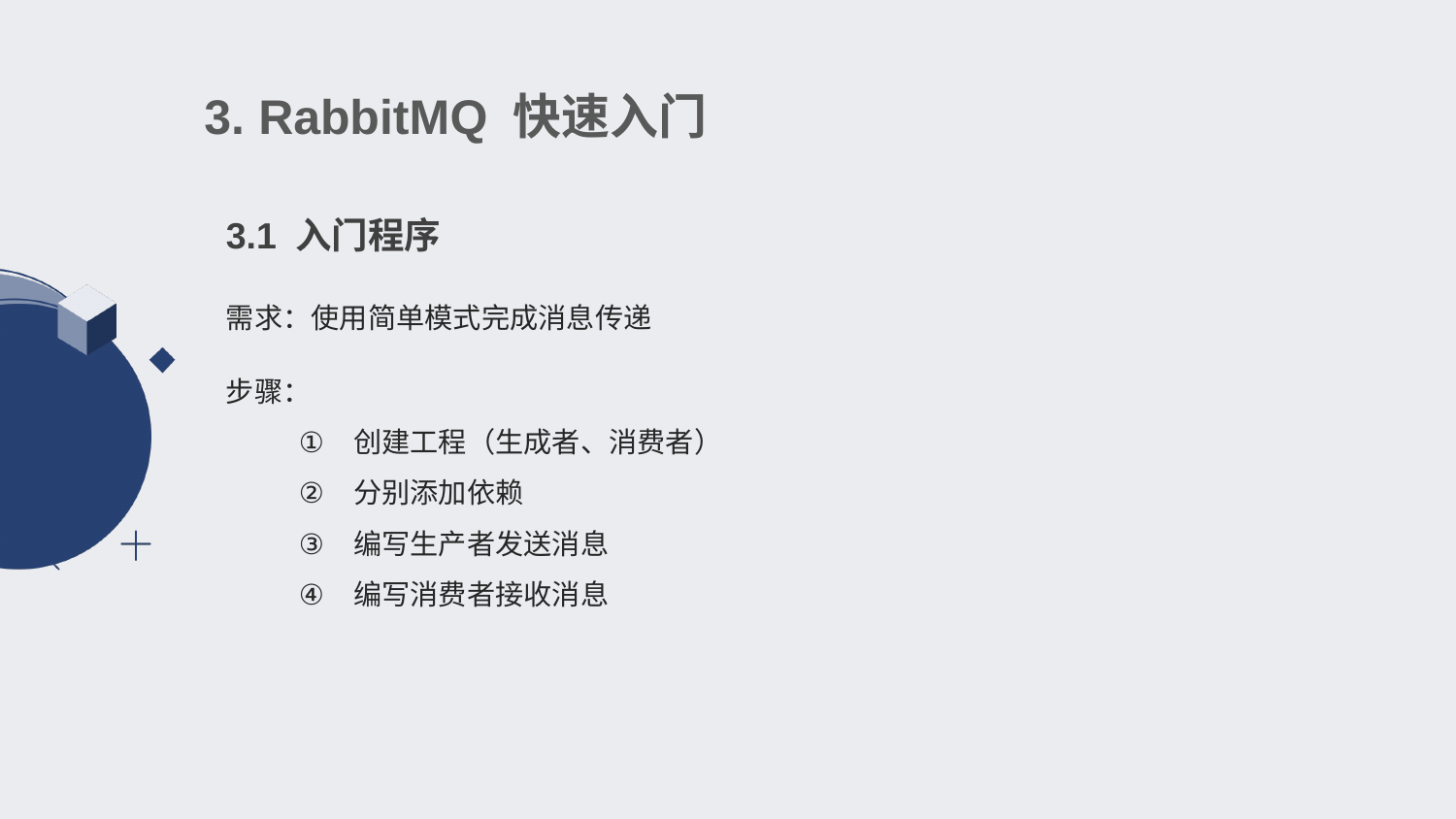

3. RabbitMQ 快速入门
3.1 入门程序
需求：使用简单模式完成消息传递
步骤：
创建工程（生成者、消费者）
分别添加依赖
编写生产者发送消息
编写消费者接收消息